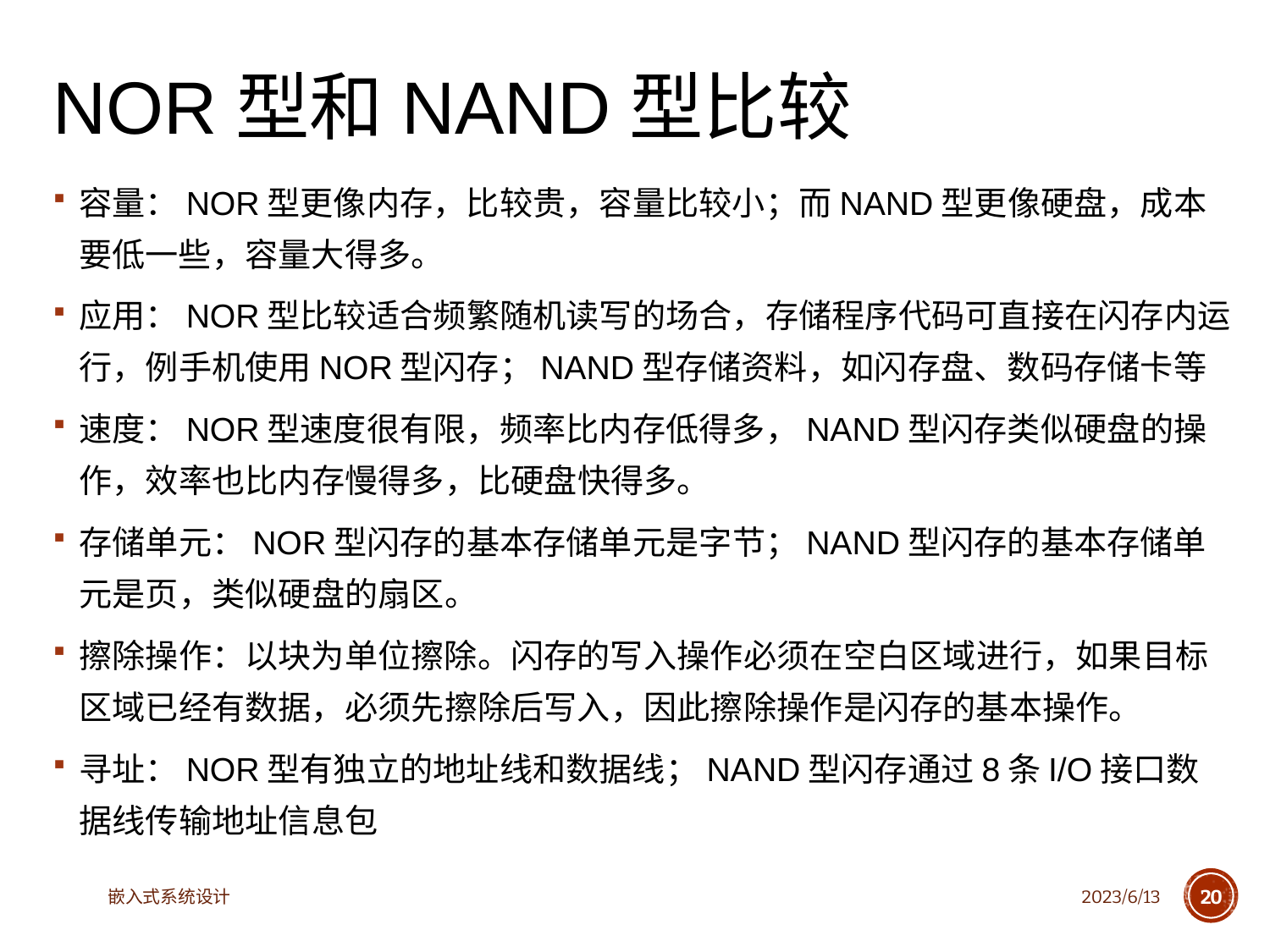

# NOR型和NAND型比较
容量：NOR型更像内存，比较贵，容量比较小；而NAND型更像硬盘，成本要低一些，容量大得多。
应用：NOR型比较适合频繁随机读写的场合，存储程序代码可直接在闪存内运行，例手机使用NOR型闪存；NAND型存储资料，如闪存盘、数码存储卡等
速度：NOR型速度很有限，频率比内存低得多，NAND型闪存类似硬盘的操作，效率也比内存慢得多，比硬盘快得多。
存储单元：NOR型闪存的基本存储单元是字节；NAND型闪存的基本存储单元是页，类似硬盘的扇区。
擦除操作：以块为单位擦除。闪存的写入操作必须在空白区域进行，如果目标区域已经有数据，必须先擦除后写入，因此擦除操作是闪存的基本操作。
寻址：NOR型有独立的地址线和数据线；NAND型闪存通过8条I/O接口数据线传输地址信息包
嵌入式系统设计
2023/6/13
20